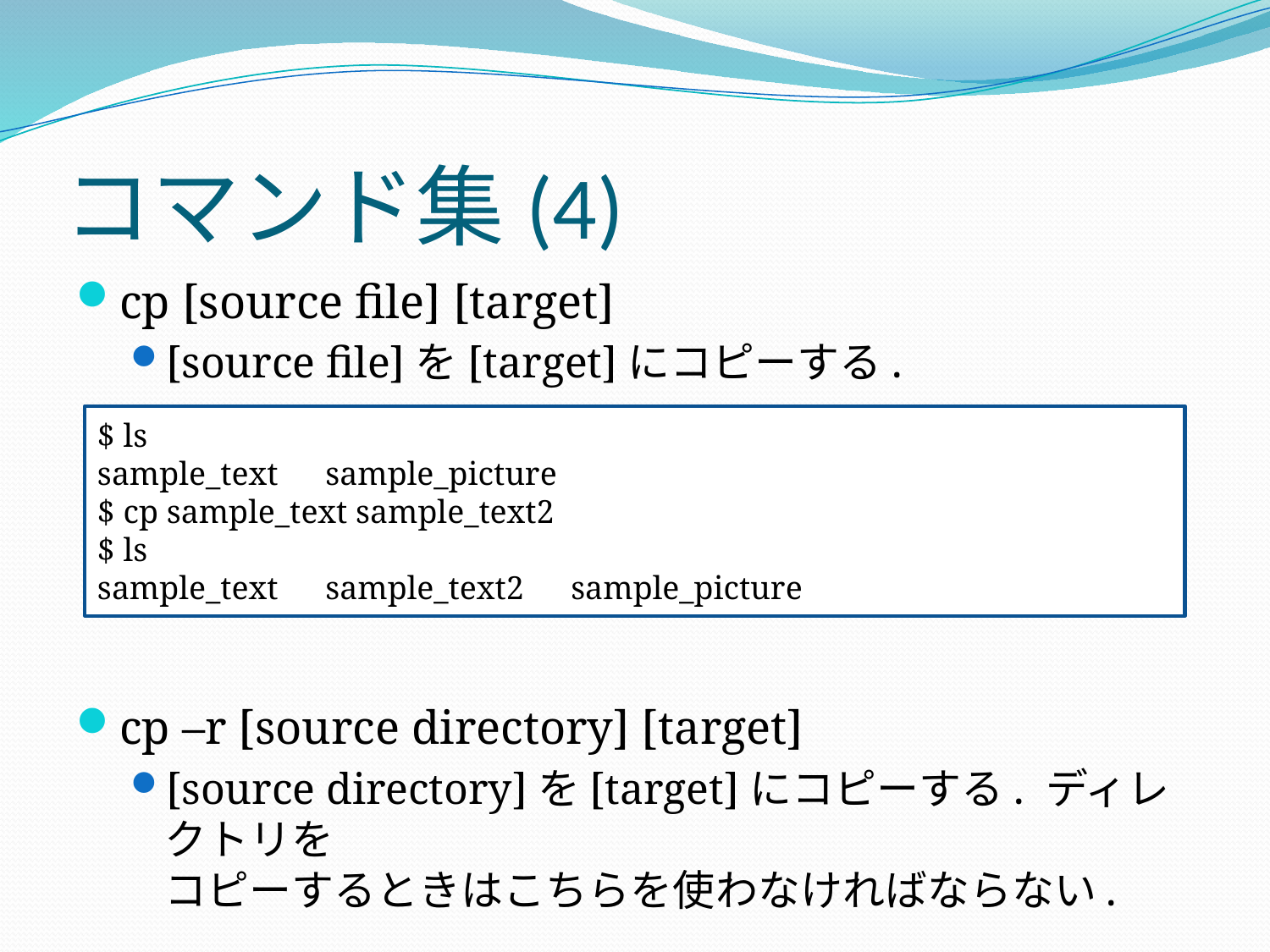

# コマンド集(4)
cp [source file] [target]
[source file]を[target]にコピーする.

cp –r [source directory] [target]
[source directory]を[target]にコピーする. ディレクトリを
コピーするときはこちらを使わなければならない.

$ ls
sample_text　sample_picture
$ cp sample_text sample_text2
$ ls
sample_text　sample_text2　sample_picture